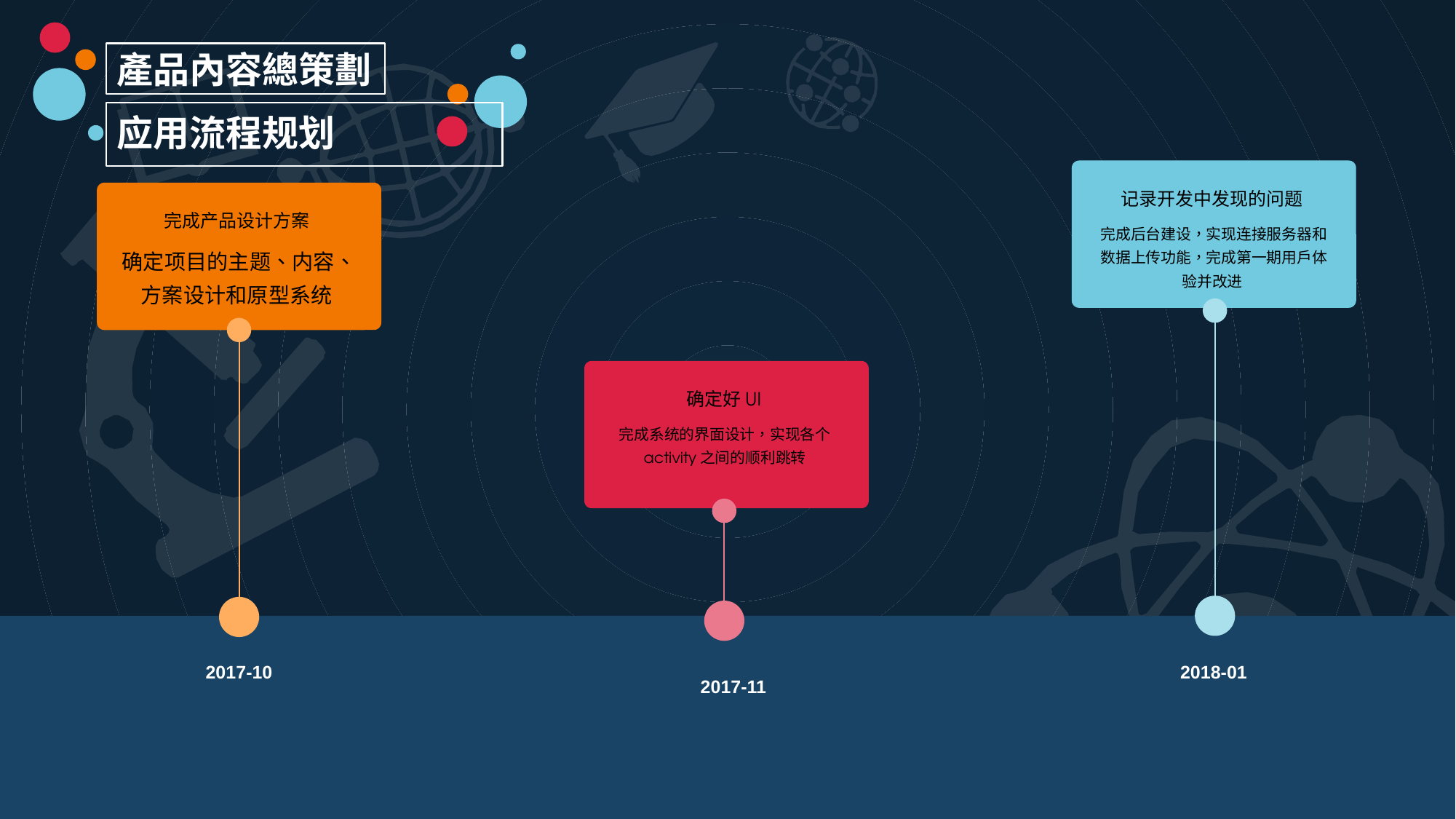

產品內容總策劃
应用流程规划

记录开发中发现的问题
完成后台建设，实现连接服务器和数据上传功能，完成第一期用户体验并改进

完成产品设计方案
确定项目的主题、内容、方案设计和原型系统

确定好UI
完成系统的界面设计，实现各个activity之间的顺利跳转

2017-10
2018-01
2017-11